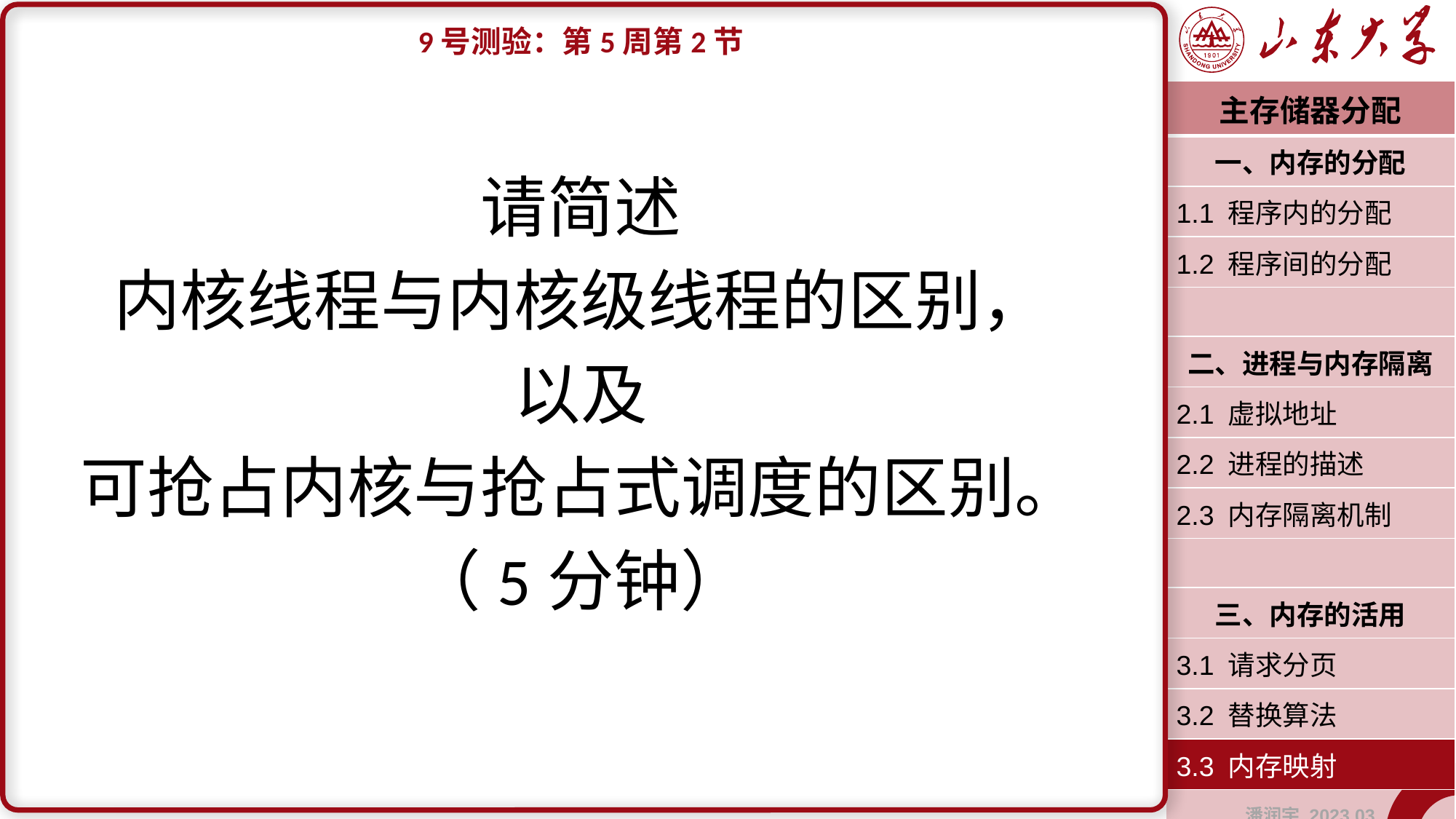

9号测验：第5周第2节

请简述
内核线程与内核级线程的区别，
以及
可抢占内核与抢占式调度的区别。
（5分钟）
| 主存储器分配 |
| --- |
| 一、内存的分配 |
| 1.1 程序内的分配 |
| 1.2 程序间的分配 |
|  |
| 二、进程与内存隔离 |
| 2.1 虚拟地址 |
| 2.2 进程的描述 |
| 2.3 内存隔离机制 |
|  |
| 三、内存的活用 |
| 3.1 请求分页 |
| 3.2 替换算法 |
| 3.3 内存映射 |
| 潘润宇 2023.03 |